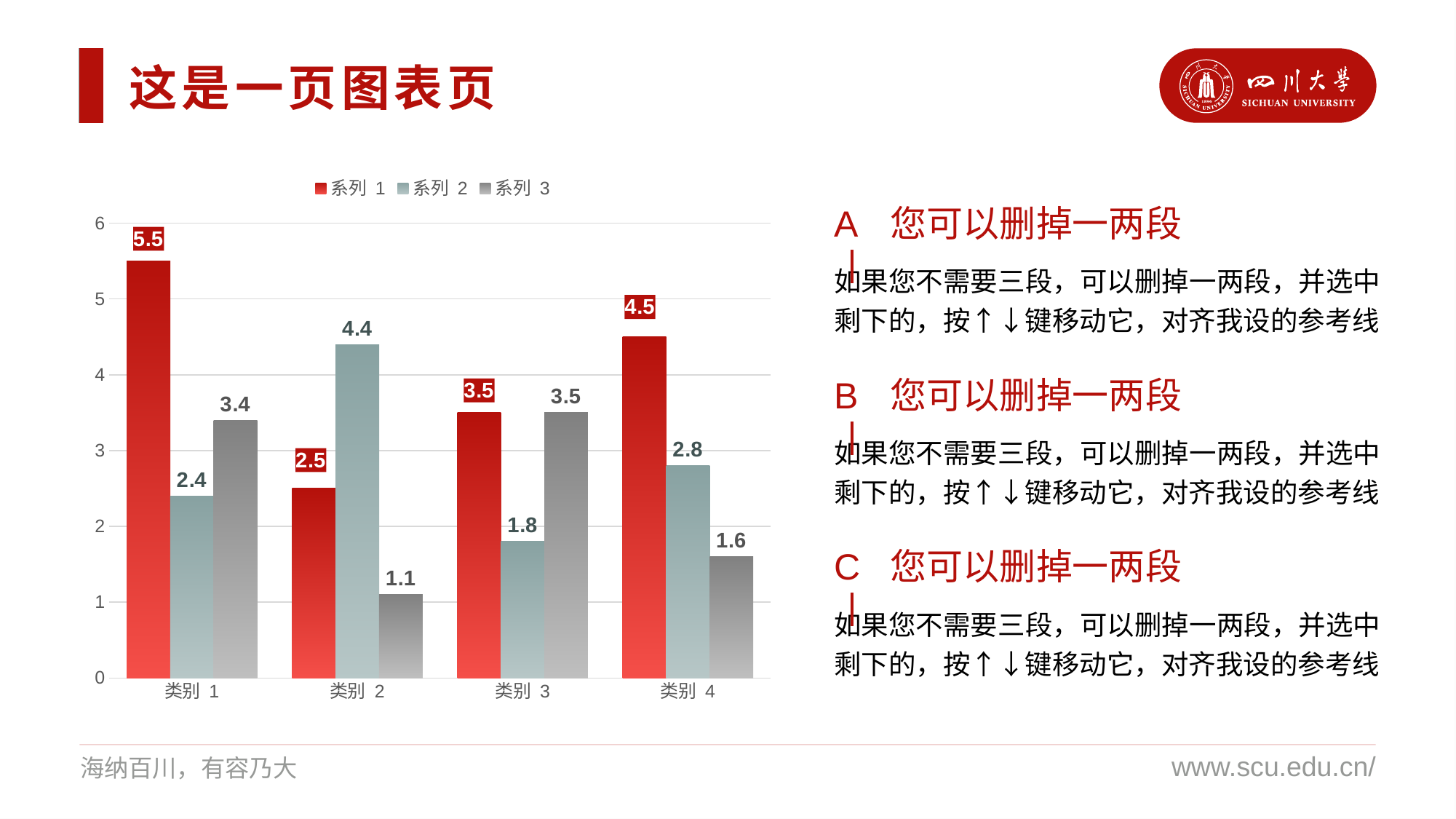

这是一页图表页

### Chart

| Category | 系列 1 | 系列 2 | 系列 3 |
|---|---|---|---|
| 类别 1 | 5.5 | 2.4 | 3.4 |
| 类别 2 | 2.5 | 4.4 | 1.1 |
| 类别 3 | 3.5 | 1.8 | 3.5 |
| 类别 4 | 4.5 | 2.8 | 1.6 |
A丨
您可以删掉一两段
如果您不需要三段，可以删掉一两段，并选中剩下的，按↑↓键移动它，对齐我设的参考线
B丨
您可以删掉一两段
如果您不需要三段，可以删掉一两段，并选中剩下的，按↑↓键移动它，对齐我设的参考线
C丨
您可以删掉一两段
如果您不需要三段，可以删掉一两段，并选中剩下的，按↑↓键移动它，对齐我设的参考线